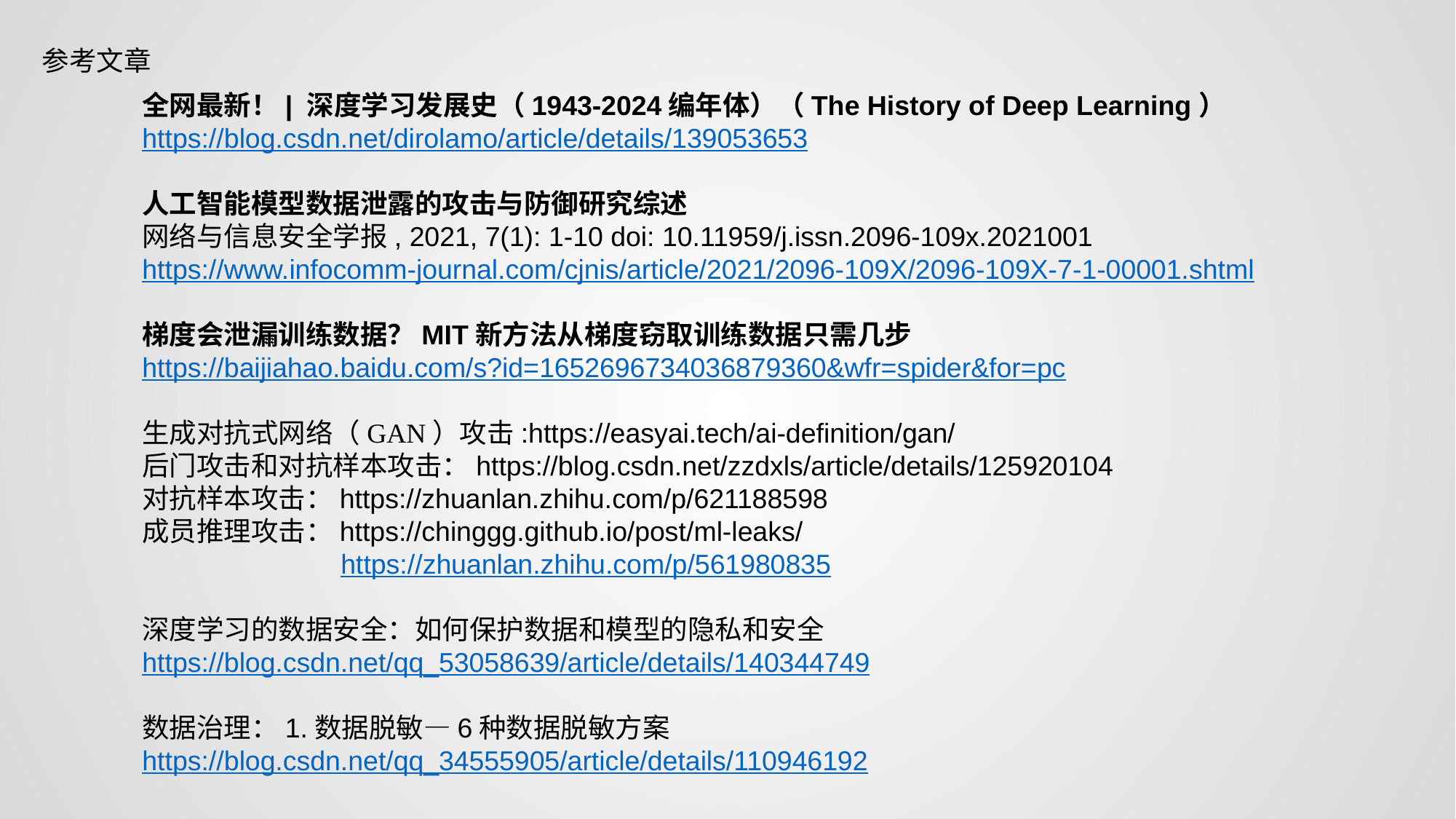

参考文章
全网最新！| 深度学习发展史（1943-2024编年体）（The History of Deep Learning）
https://blog.csdn.net/dirolamo/article/details/139053653

人工智能模型数据泄露的攻击与防御研究综述
网络与信息安全学报, 2021, 7(1): 1-10 doi: 10.11959/j.issn.2096-109x.2021001
https://www.infocomm-journal.com/cjnis/article/2021/2096-109X/2096-109X-7-1-00001.shtml

梯度会泄漏训练数据？MIT新方法从梯度窃取训练数据只需几步
https://baijiahao.baidu.com/s?id=1652696734036879360&wfr=spider&for=pc

生成对抗式网络（GAN）攻击:https://easyai.tech/ai-definition/gan/
后门攻击和对抗样本攻击：https://blog.csdn.net/zzdxls/article/details/125920104
对抗样本攻击：https://zhuanlan.zhihu.com/p/621188598
成员推理攻击：https://chinggg.github.io/post/ml-leaks/
                          https://zhuanlan.zhihu.com/p/561980835

深度学习的数据安全：如何保护数据和模型的隐私和安全
https://blog.csdn.net/qq_53058639/article/details/140344749

数据治理：1.数据脱敏—6种数据脱敏方案
https://blog.csdn.net/qq_34555905/article/details/110946192